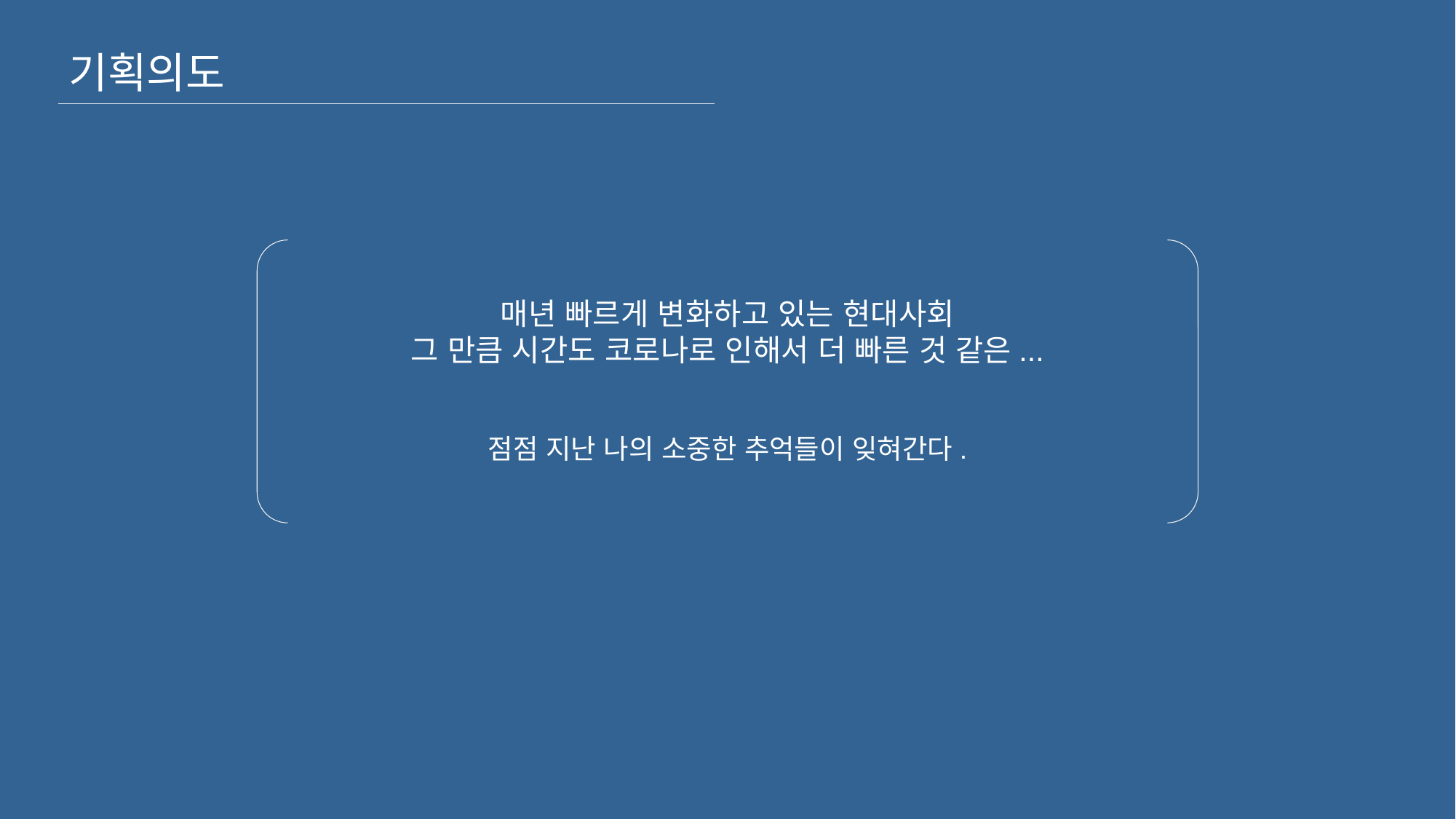

기획의도

매년 빠르게 변화하고 있는 현대사회
그 만큼 시간도 코로나로 인해서 더 빠른 것 같은...
점점 지난 나의 소중한 추억들이 잊혀간다.